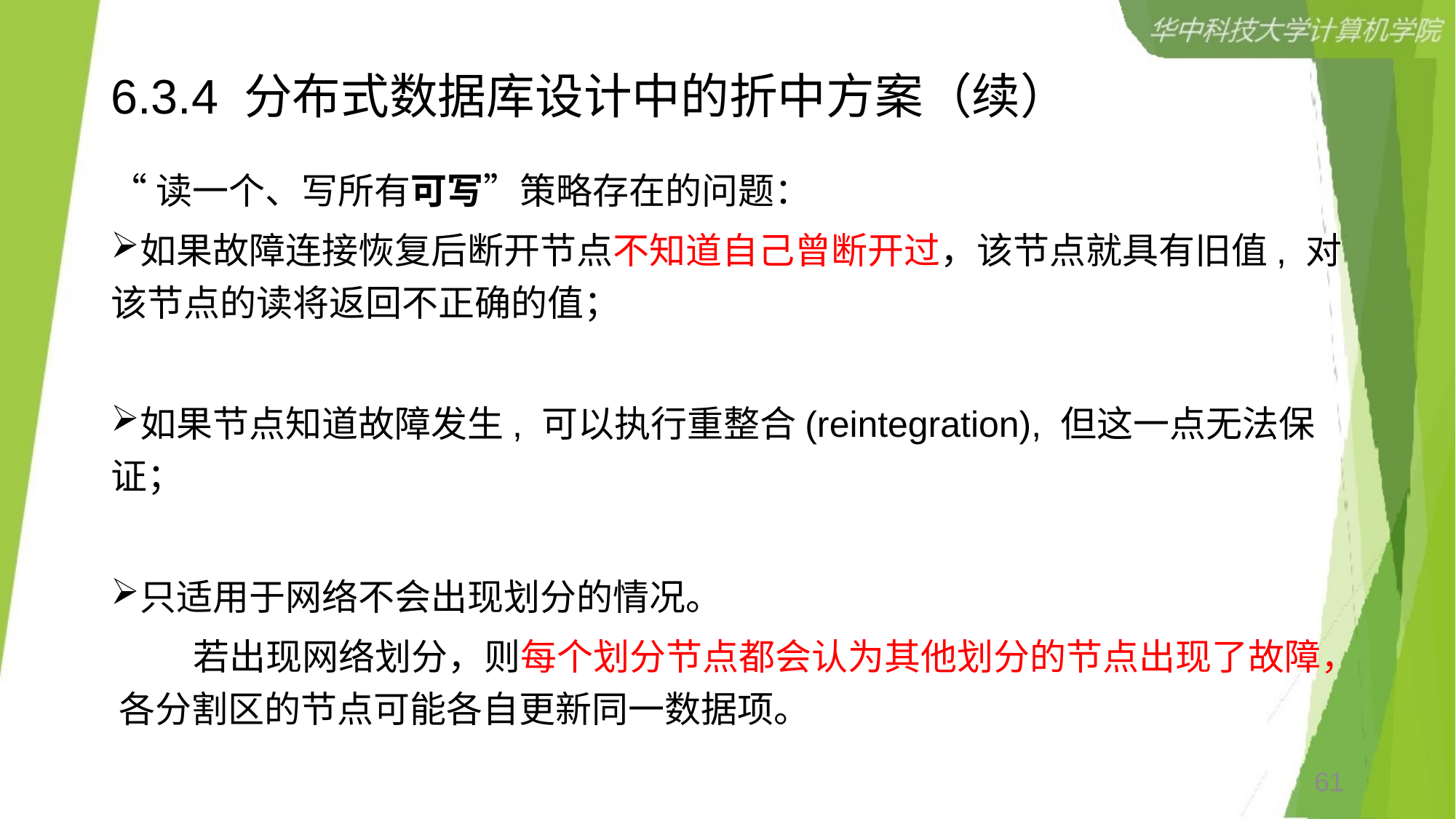

# 6.3.4 分布式数据库设计中的折中方案（续）
“读一个、写所有可写”策略存在的问题：
如果故障连接恢复后断开节点不知道自己曾断开过，该节点就具有旧值, 对该节点的读将返回不正确的值；

如果节点知道故障发生, 可以执行重整合(reintegration), 但这一点无法保证；

只适用于网络不会出现划分的情况。
         若出现网络划分，则每个划分节点都会认为其他划分的节点出现了故障， 各分割区的节点可能各自更新同一数据项。
61